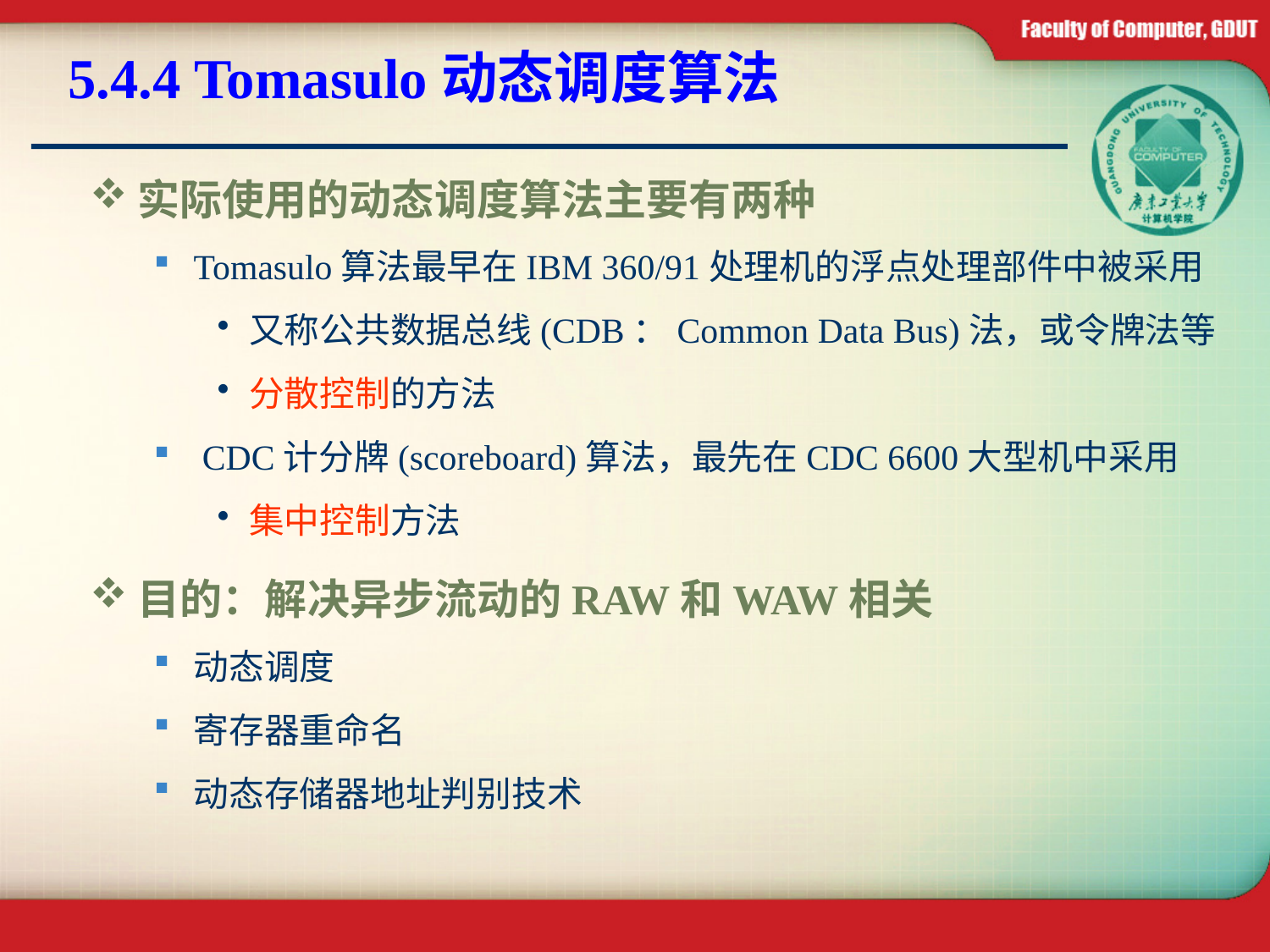

# 5.4.4 Tomasulo动态调度算法
实际使用的动态调度算法主要有两种
Tomasulo算法最早在IBM 360/91处理机的浮点处理部件中被采用
又称公共数据总线(CDB：Common Data Bus)法，或令牌法等
分散控制的方法
 CDC计分牌(scoreboard)算法，最先在CDC 6600大型机中采用
集中控制方法
目的：解决异步流动的RAW和WAW相关
动态调度
寄存器重命名
动态存储器地址判别技术